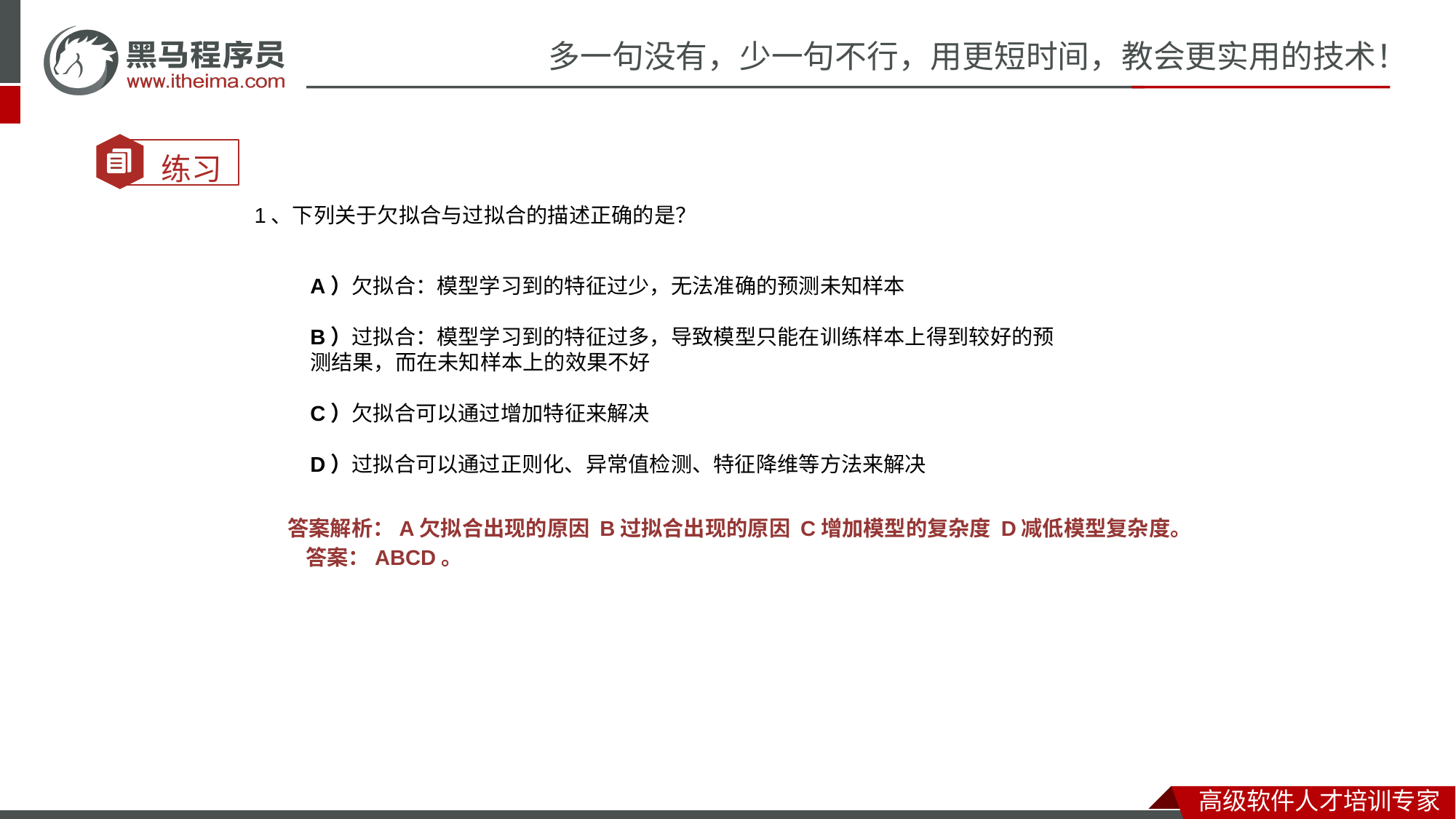

1、下列关于欠拟合与过拟合的描述正确的是？
A）欠拟合：模型学习到的特征过少，无法准确的预测未知样本

B）过拟合：模型学习到的特征过多，导致模型只能在训练样本上得到较好的预测结果，而在未知样本上的效果不好

C）欠拟合可以通过增加特征来解决

D）过拟合可以通过正则化、异常值检测、特征降维等方法来解决
答案解析：A欠拟合出现的原因 B过拟合出现的原因 C增加模型的复杂度 D减低模型复杂度。
答案：ABCD。